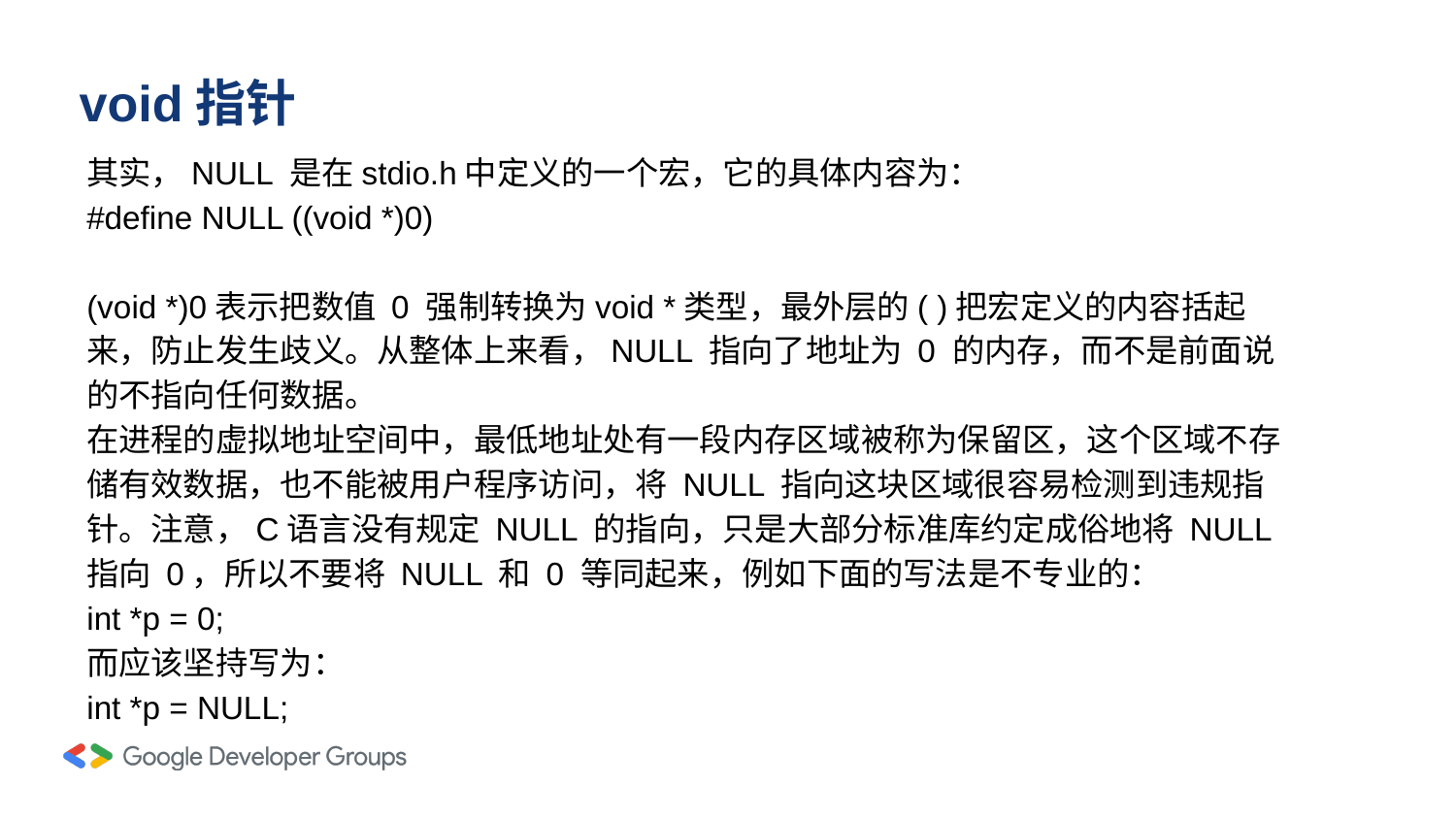

# void指针
其实，NULL 是在stdio.h中定义的一个宏，它的具体内容为：
#define NULL ((void *)0)

(void *)0表示把数值 0 强制转换为void *类型，最外层的( )把宏定义的内容括起来，防止发生歧义。从整体上来看，NULL 指向了地址为 0 的内存，而不是前面说的不指向任何数据。
在进程的虚拟地址空间中，最低地址处有一段内存区域被称为保留区，这个区域不存储有效数据，也不能被用户程序访问，将 NULL 指向这块区域很容易检测到违规指针。注意，C语言没有规定 NULL 的指向，只是大部分标准库约定成俗地将 NULL 指向 0，所以不要将 NULL 和 0 等同起来，例如下面的写法是不专业的：
int *p = 0;
而应该坚持写为：
int *p = NULL;